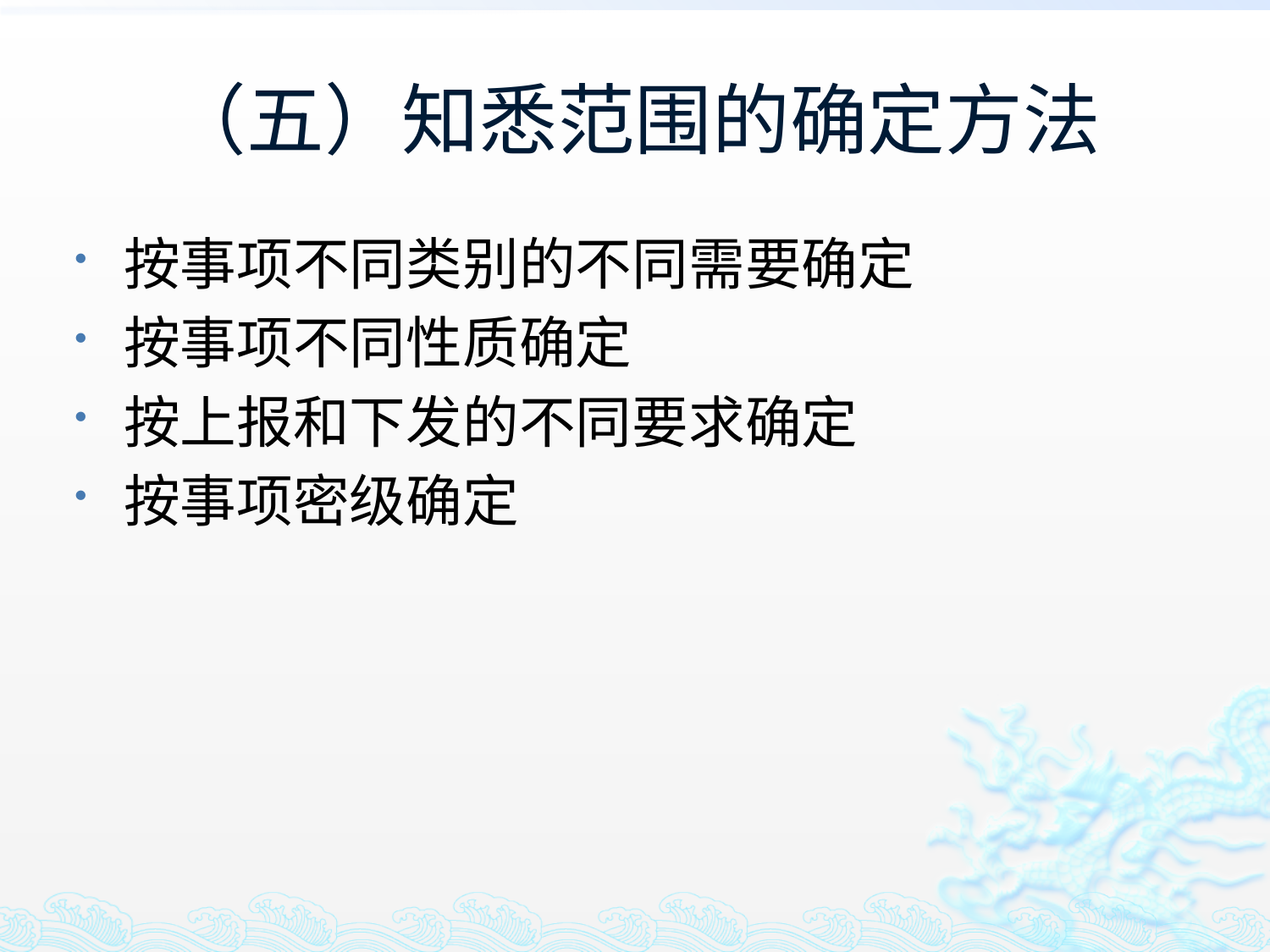

# （五）知悉范围的确定方法
按事项不同类别的不同需要确定
按事项不同性质确定
按上报和下发的不同要求确定
按事项密级确定